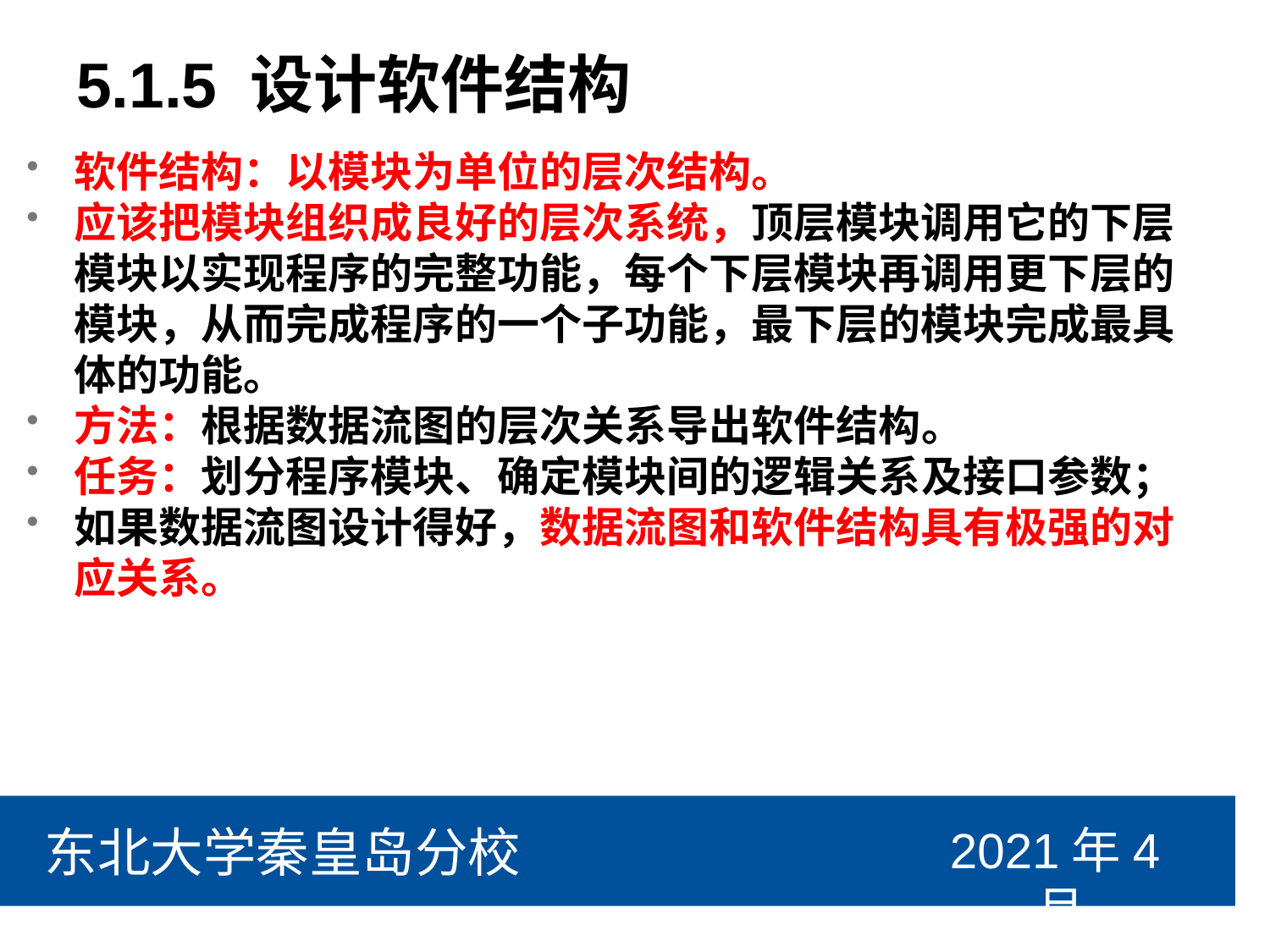

# 5.1.5 设计软件结构
软件结构：以模块为单位的层次结构。
应该把模块组织成良好的层次系统，顶层模块调用它的下层模块以实现程序的完整功能，每个下层模块再调用更下层的模块，从而完成程序的一个子功能，最下层的模块完成最具体的功能。
方法：根据数据流图的层次关系导出软件结构。
任务：划分程序模块、确定模块间的逻辑关系及接口参数；
如果数据流图设计得好，数据流图和软件结构具有极强的对应关系。